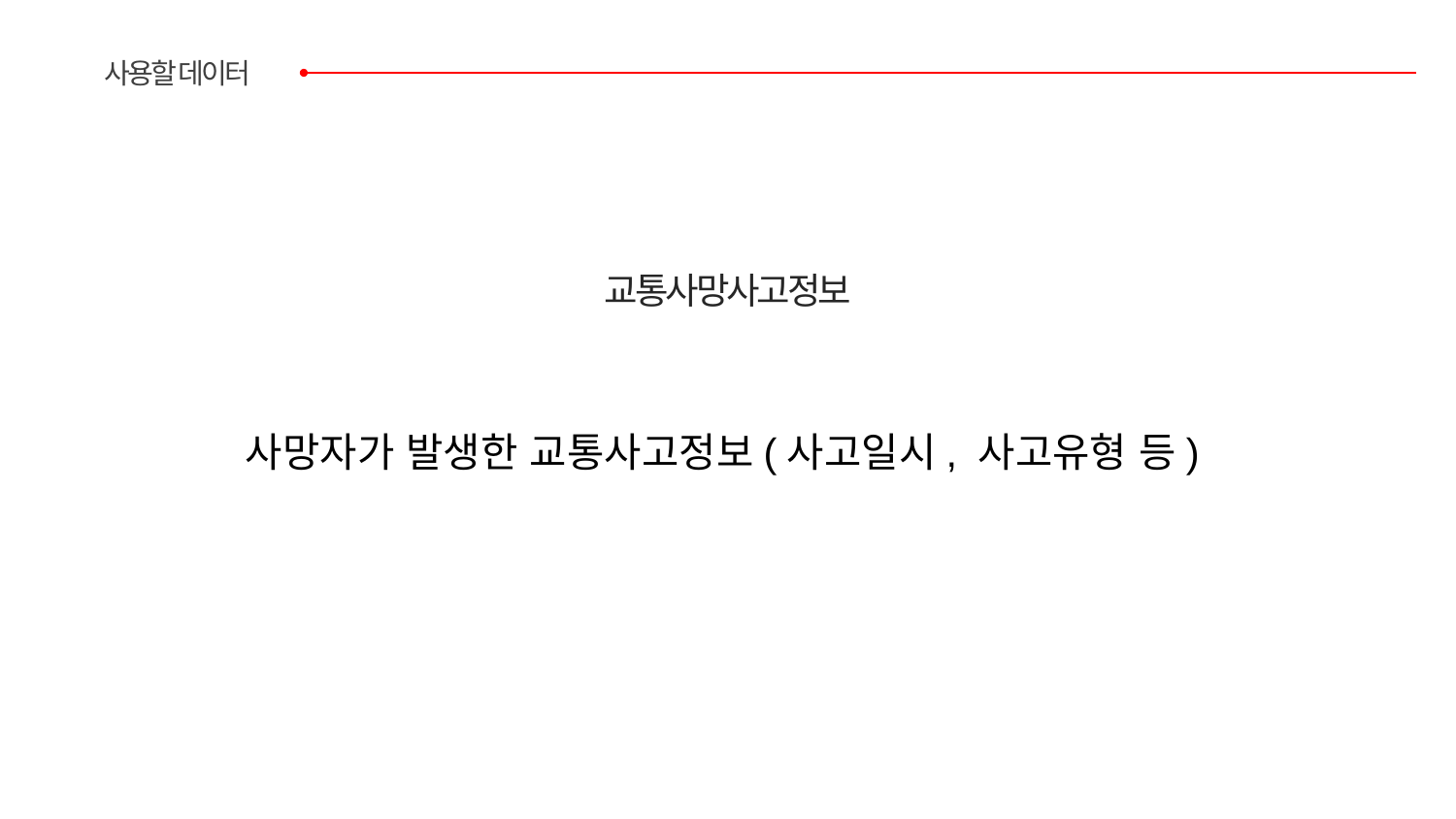

사용할 데이터
교통사망사고정보
사망자가 발생한 교통사고정보(사고일시, 사고유형 등)